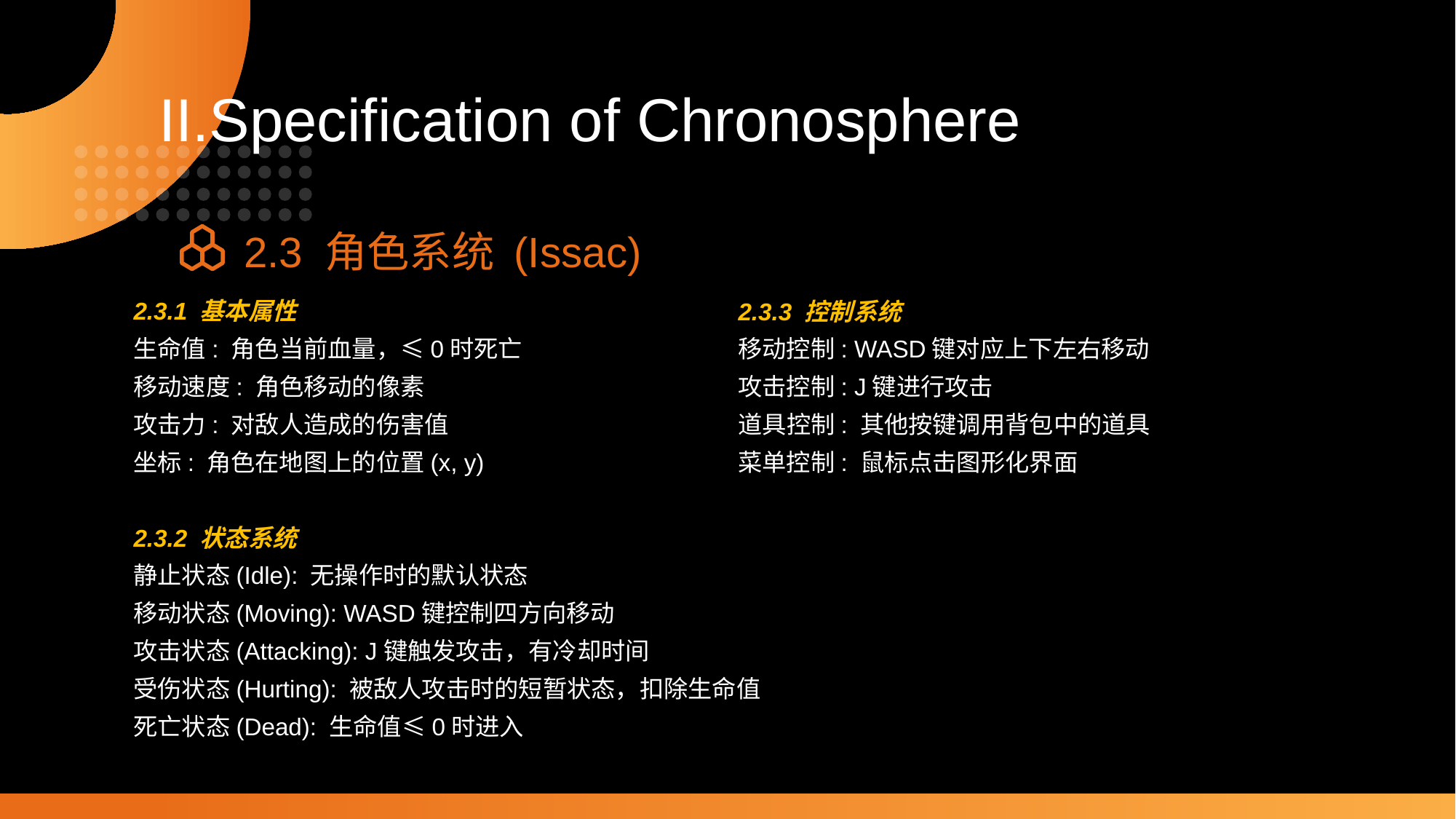

II.Specification of Chronosphere
2.3 角色系统 (Issac)

2.3.1 基本属性
生命值: 角色当前血量，≤0时死亡
移动速度: 角色移动的像素
攻击力: 对敌人造成的伤害值
坐标: 角色在地图上的位置(x, y)

2.3.2 状态系统
静止状态(Idle): 无操作时的默认状态
移动状态(Moving): WASD键控制四方向移动
攻击状态(Attacking): J键触发攻击，有冷却时间
受伤状态(Hurting): 被敌人攻击时的短暂状态，扣除生命值
死亡状态(Dead): 生命值≤0时进入
2.3.3 控制系统
移动控制: WASD键对应上下左右移动
攻击控制: J键进行攻击
道具控制: 其他按键调用背包中的道具
菜单控制: 鼠标点击图形化界面